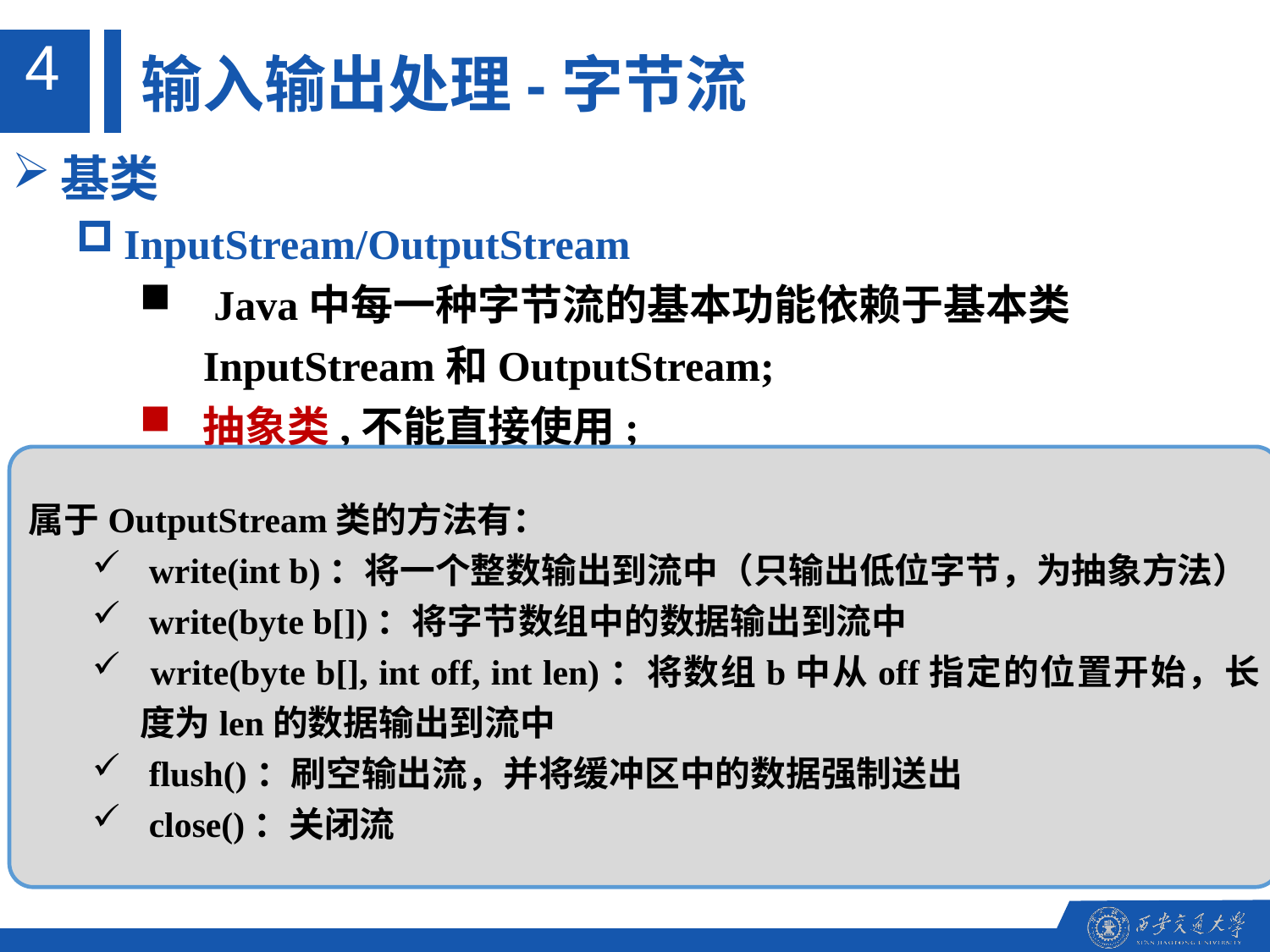

4
输入输出处理-字节流
基类
InputStream/OutputStream
 Java中每一种字节流的基本功能依赖于基本类InputStream和OutputStream;
抽象类,不能直接使用;
属于OutputStream类的方法有：
 write(int b)：将一个整数输出到流中（只输出低位字节，为抽象方法）
 write(byte b[])：将字节数组中的数据输出到流中
 write(byte b[], int off, int len)：将数组b中从off指定的位置开始，长度为len的数据输出到流中
 flush()：刷空输出流，并将缓冲区中的数据强制送出
 close()：关闭流